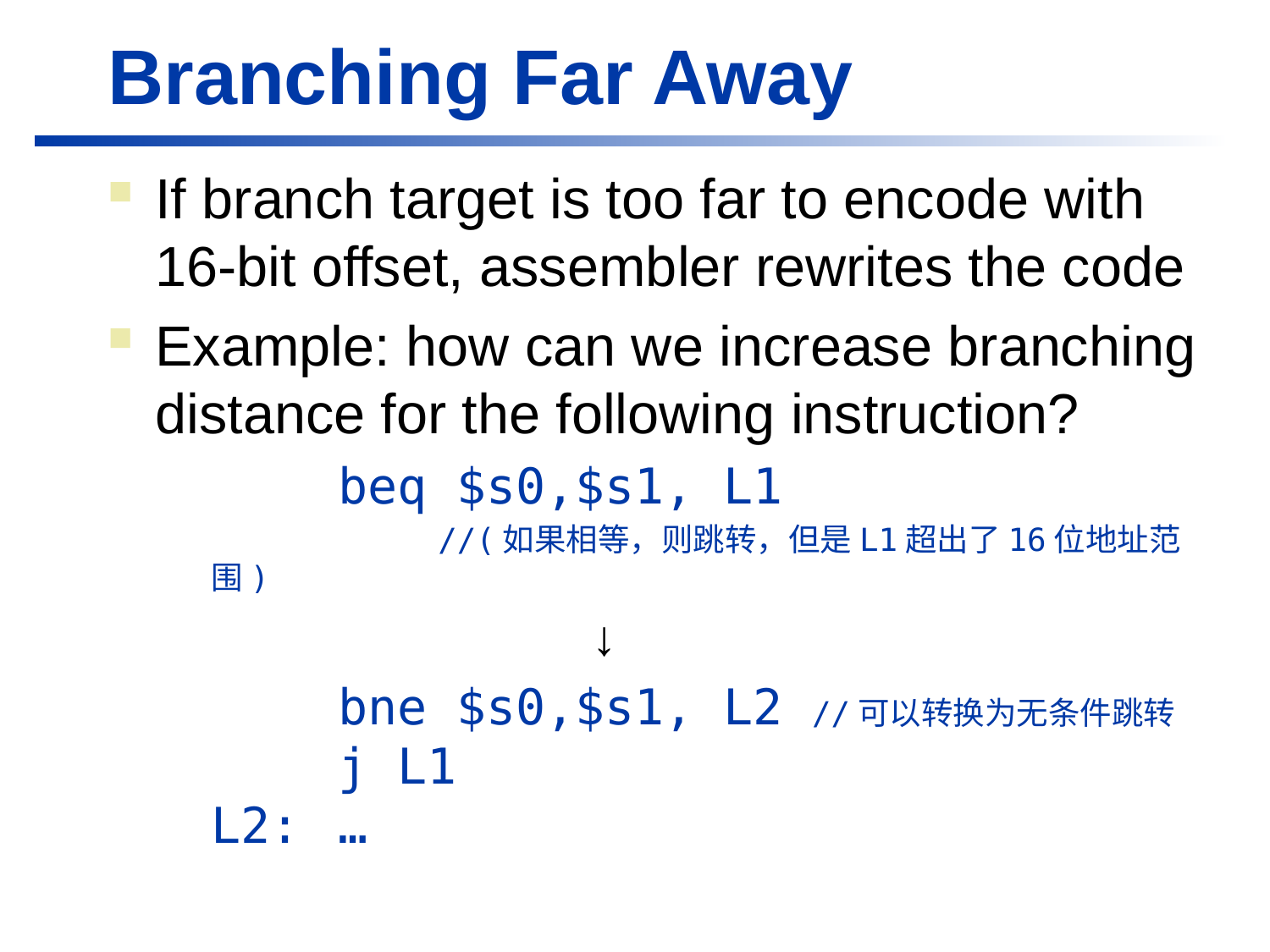

# Branching Far Away
If branch target is too far to encode with 16-bit offset, assembler rewrites the code
Example: how can we increase branching distance for the following instruction?
		beq $s0,$s1, L1
              //(如果相等，则跳转，但是L1超出了16位地址范围)
				↓
		bne $s0,$s1, L2 //可以转换为无条件跳转
	j L1
L2:	…